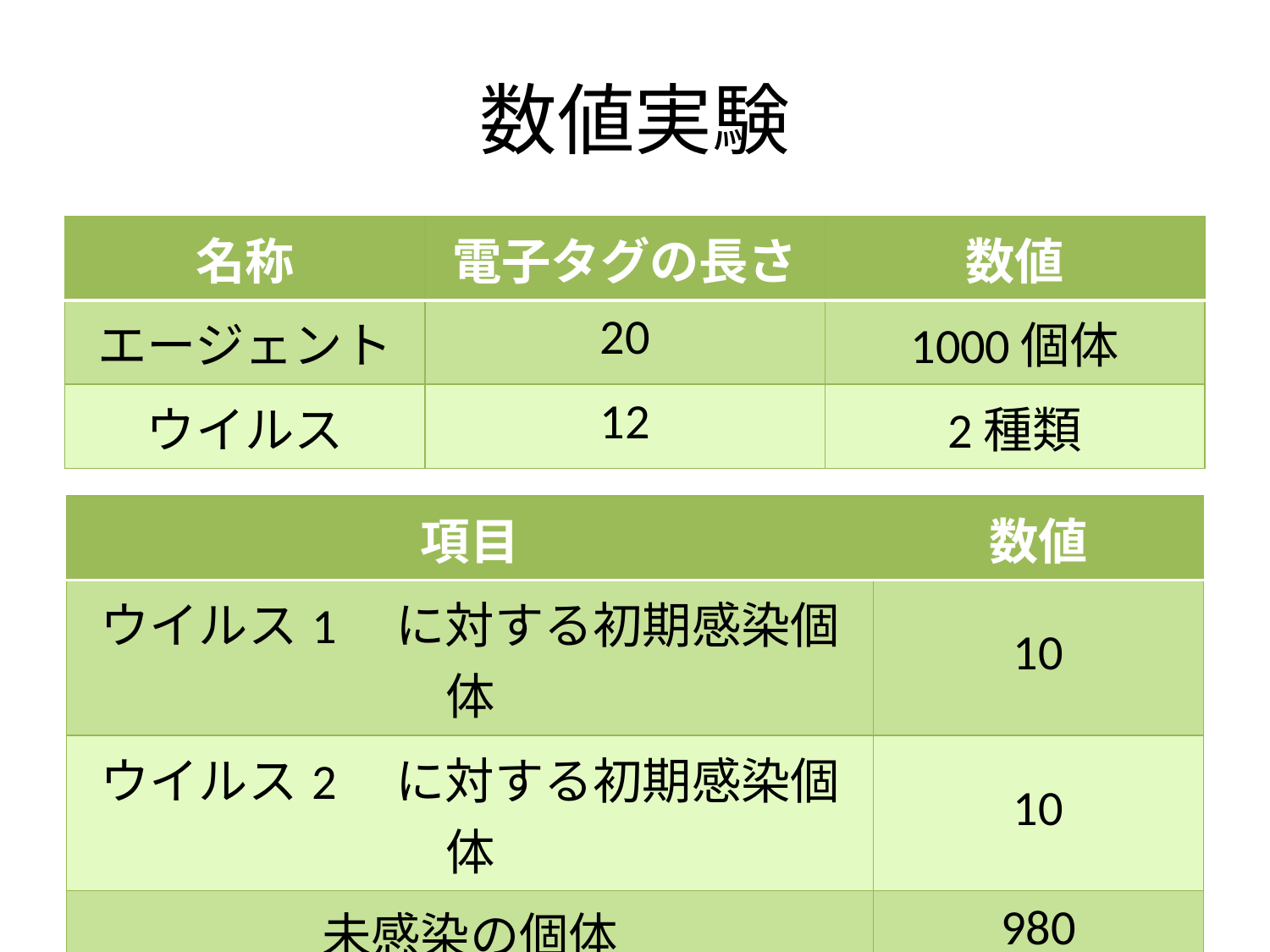

# 数値実験
| 名称 | 電子タグの長さ | 数値 |
| --- | --- | --- |
| エージェント | 20 | 1000個体 |
| ウイルス | 12 | 2種類 |
| 項目 | 数値 |
| --- | --- |
| ウイルス1　に対する初期感染個体 | 10 |
| ウイルス2　に対する初期感染個体 | 10 |
| 未感染の個体 | 980 |
| 土地の幅 | 60 |